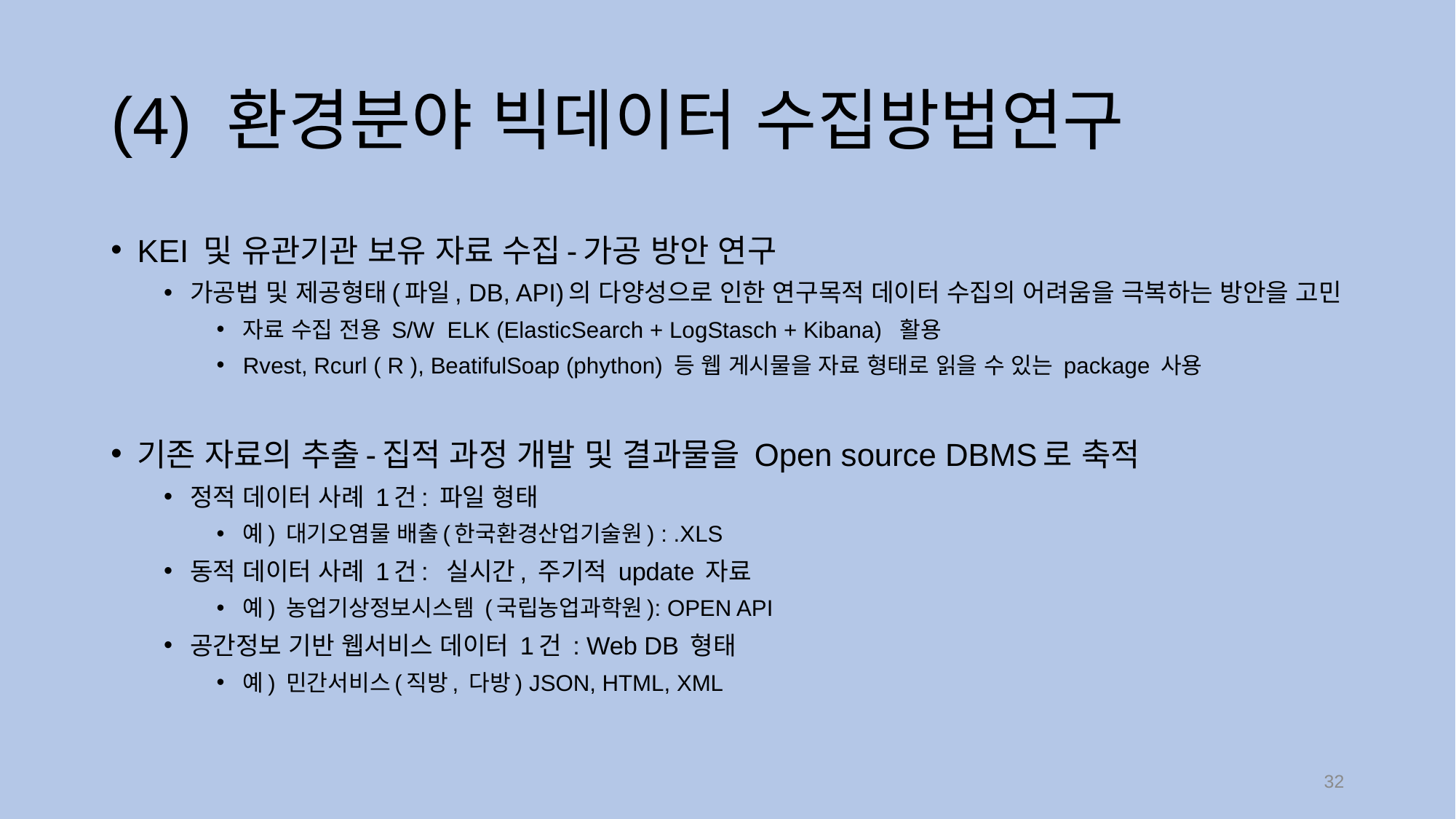

# (4) 환경분야 빅데이터 수집방법연구
KEI 및 유관기관 보유 자료 수집-가공 방안 연구
가공법 및 제공형태(파일, DB, API)의 다양성으로 인한 연구목적 데이터 수집의 어려움을 극복하는 방안을 고민
자료 수집 전용 S/W  ELK (ElasticSearch + LogStasch + Kibana)  활용
Rvest, Rcurl ( R ), BeatifulSoap (phython) 등 웹 게시물을 자료 형태로 읽을 수 있는 package 사용

기존 자료의 추출-집적 과정 개발 및 결과물을 Open source DBMS로 축적
정적 데이터 사례 1건: 파일 형태
예) 대기오염물 배출(한국환경산업기술원) : .XLS
동적 데이터 사례 1건:  실시간, 주기적 update 자료
예) 농업기상정보시스템 (국립농업과학원): OPEN API
공간정보 기반 웹서비스 데이터 1건 : Web DB 형태
예) 민간서비스(직방, 다방) JSON, HTML, XML
32